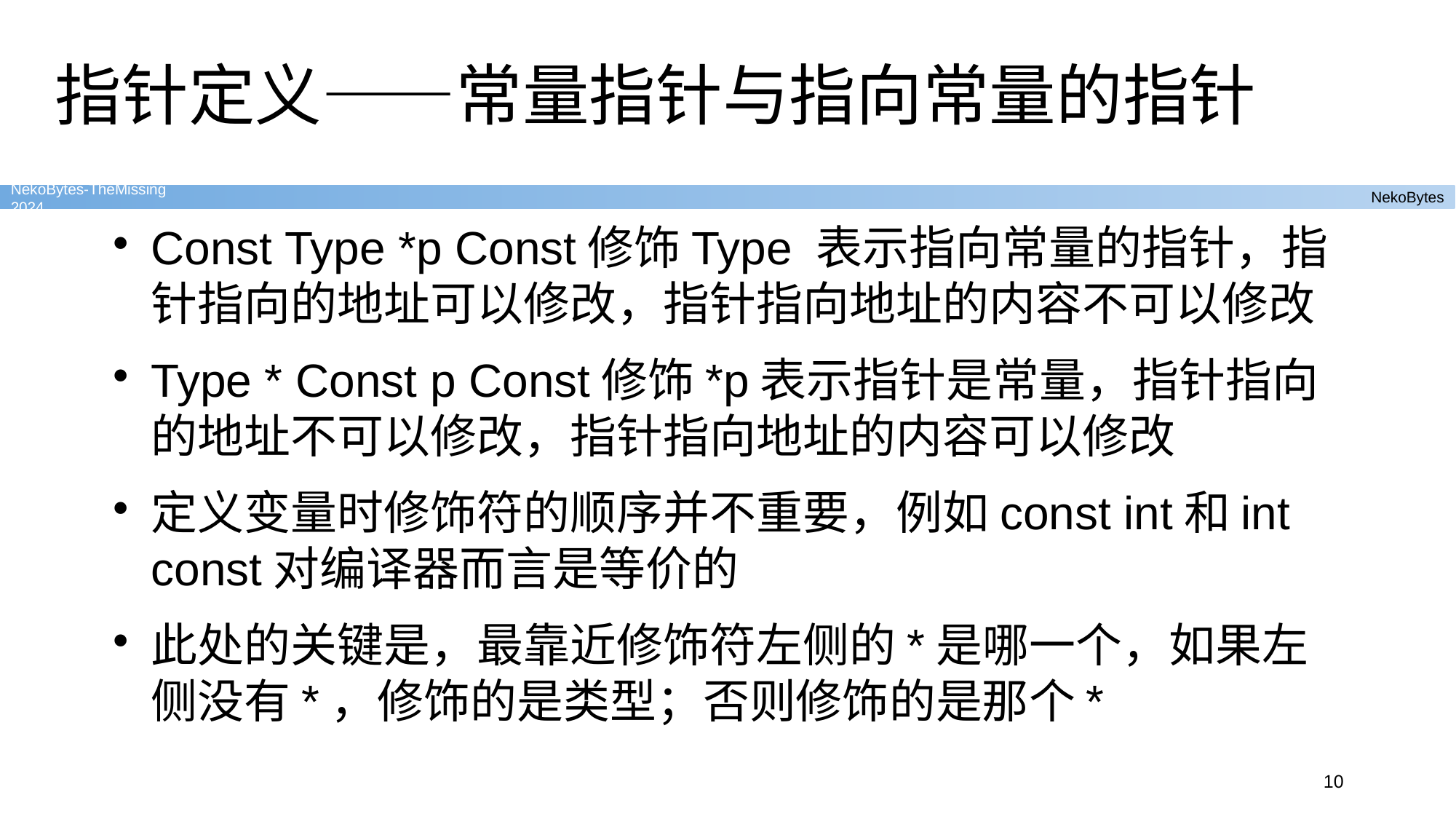

# 指针定义——常量指针与指向常量的指针
Const Type *p Const修饰Type 表示指向常量的指针，指针指向的地址可以修改，指针指向地址的内容不可以修改
Type * Const p Const修饰*p表示指针是常量，指针指向的地址不可以修改，指针指向地址的内容可以修改
定义变量时修饰符的顺序并不重要，例如const int和int const对编译器而言是等价的
此处的关键是，最靠近修饰符左侧的*是哪一个，如果左侧没有*，修饰的是类型；否则修饰的是那个*
10